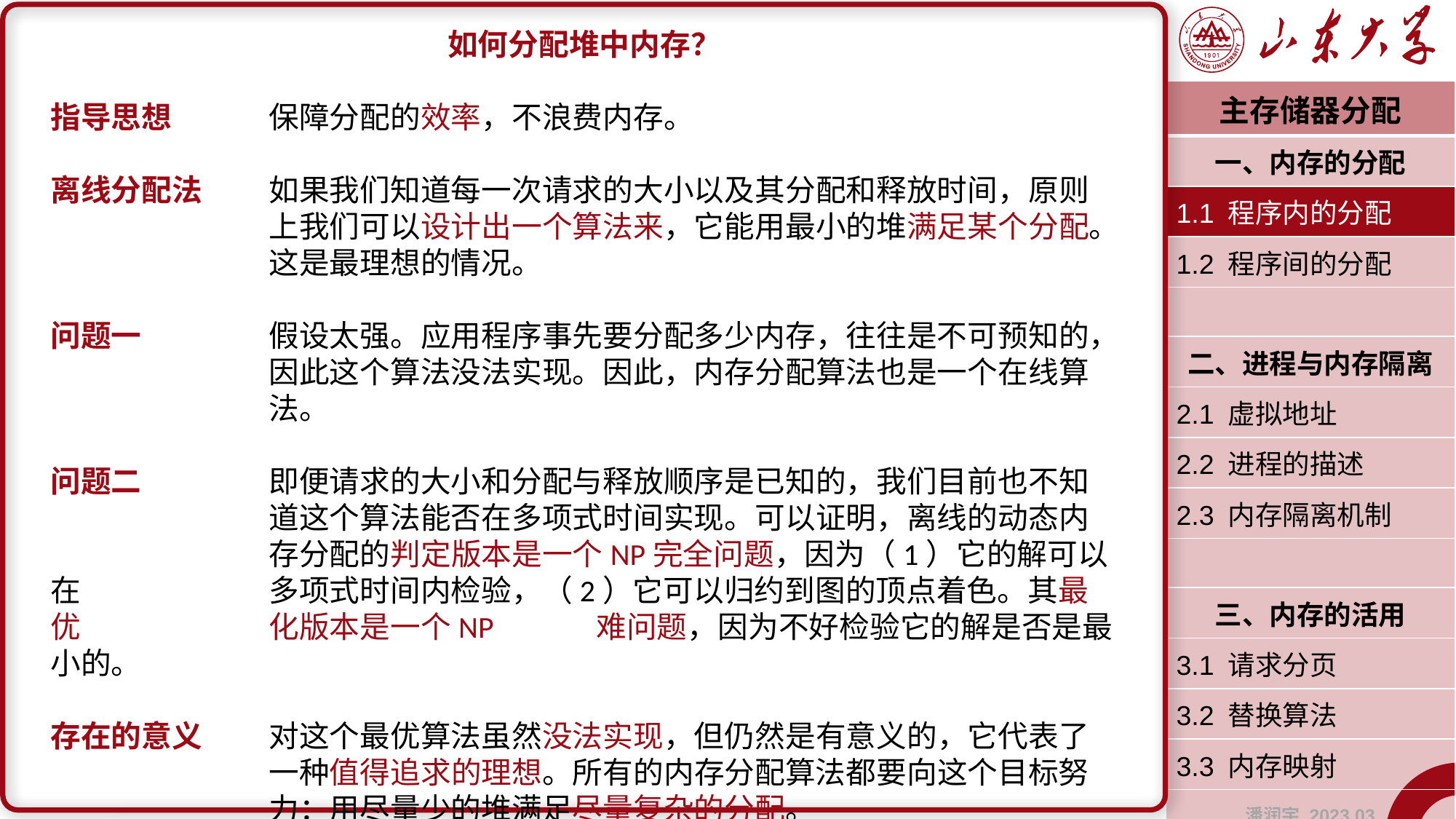

如何分配堆中内存？

指导思想	保障分配的效率，不浪费内存。

离线分配法	如果我们知道每一次请求的大小以及其分配和释放时间，原则		上我们可以设计出一个算法来，它能用最小的堆满足某个分配。		这是最理想的情况。

问题一		假设太强。应用程序事先要分配多少内存，往往是不可预知的，		因此这个算法没法实现。因此，内存分配算法也是一个在线算		法。

问题二		即便请求的大小和分配与释放顺序是已知的，我们目前也不知		道这个算法能否在多项式时间实现。可以证明，离线的动态内		存分配的判定版本是一个NP完全问题，因为（1）它的解可以在		多项式时间内检验，（2）它可以归约到图的顶点着色。其最优		化版本是一个NP	难问题，因为不好检验它的解是否是最小的。

存在的意义	对这个最优算法虽然没法实现，但仍然是有意义的，它代表了		一种值得追求的理想。所有的内存分配算法都要向这个目标努		力：用尽量少的堆满足尽量复杂的分配。
| 主存储器分配 |
| --- |
| 一、内存的分配 |
| 1.1 程序内的分配 |
| 1.2 程序间的分配 |
|  |
| 二、进程与内存隔离 |
| 2.1 虚拟地址 |
| 2.2 进程的描述 |
| 2.3 内存隔离机制 |
|  |
| 三、内存的活用 |
| 3.1 请求分页 |
| 3.2 替换算法 |
| 3.3 内存映射 |
| 潘润宇 2023.03 |